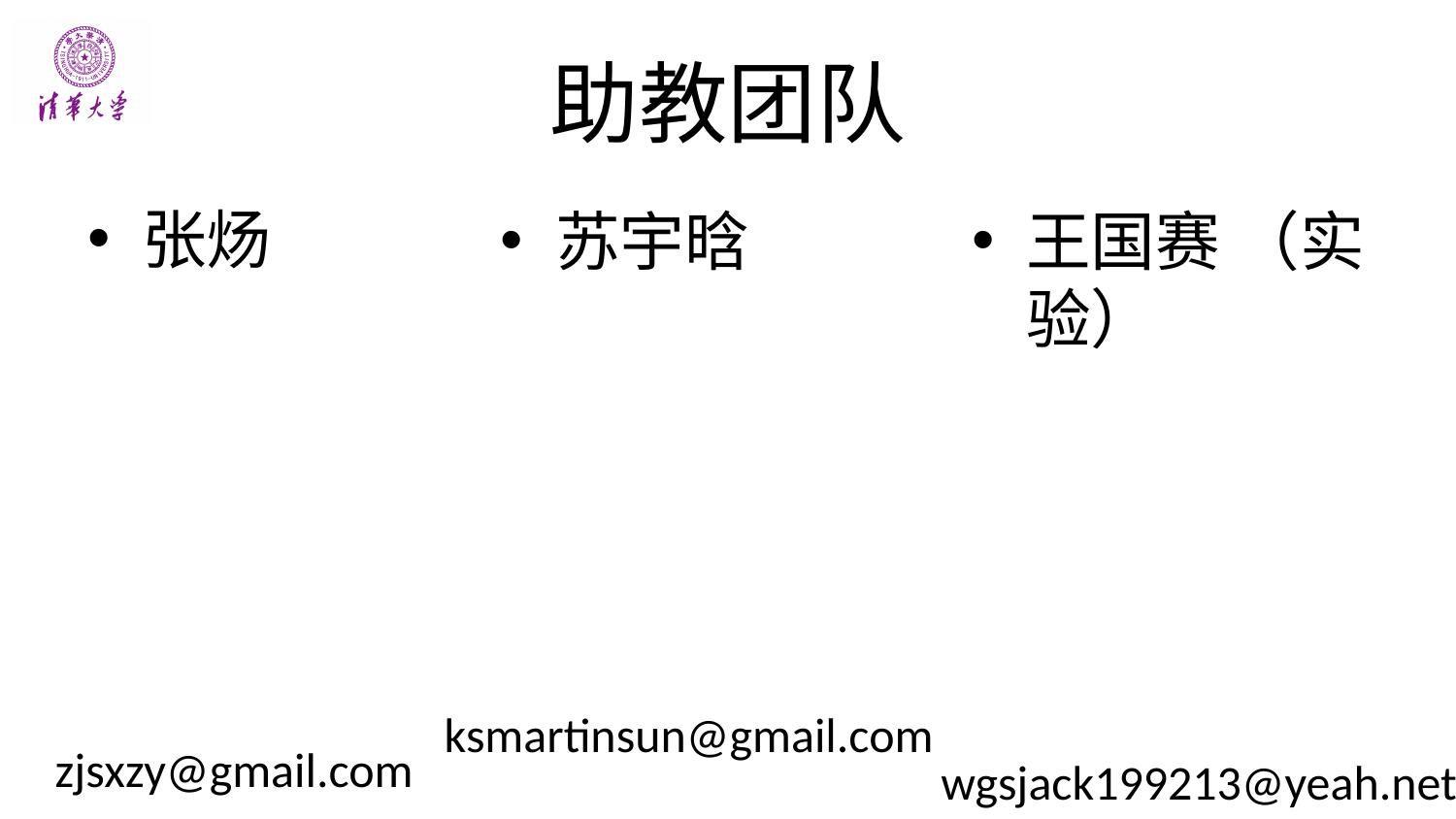

# 助教团队
张炀
苏宇晗
王国赛 （实验）
ksmartinsun@gmail.com
zjsxzy@gmail.com
wgsjack199213@yeah.net